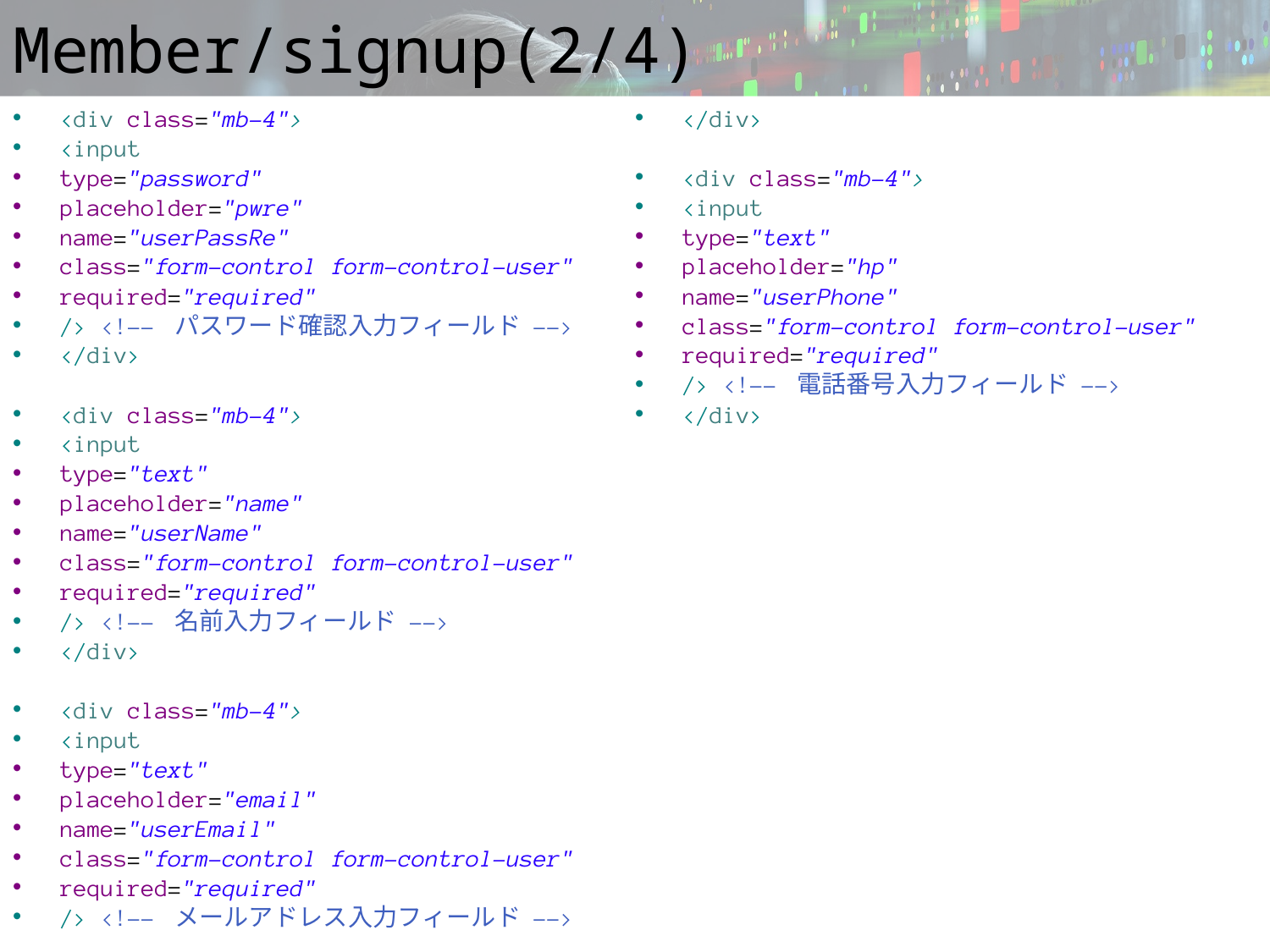

# Member/signup(2/4)
<div class="mb-4">
<input
type="password"
placeholder="pwre"
name="userPassRe"
class="form-control form-control-user"
required="required"
/> <!-- パスワード確認入力フィールド -->
</div>

<div class="mb-4">
<input
type="text"
placeholder="name"
name="userName"
class="form-control form-control-user"
required="required"
/> <!-- 名前入力フィールド -->
</div>

<div class="mb-4">
<input
type="text"
placeholder="email"
name="userEmail"
class="form-control form-control-user"
required="required"
/> <!-- メールアドレス入力フィールド -->
</div>

<div class="mb-4">
<input
type="text"
placeholder="hp"
name="userPhone"
class="form-control form-control-user"
required="required"
/> <!-- 電話番号入力フィールド -->
</div>